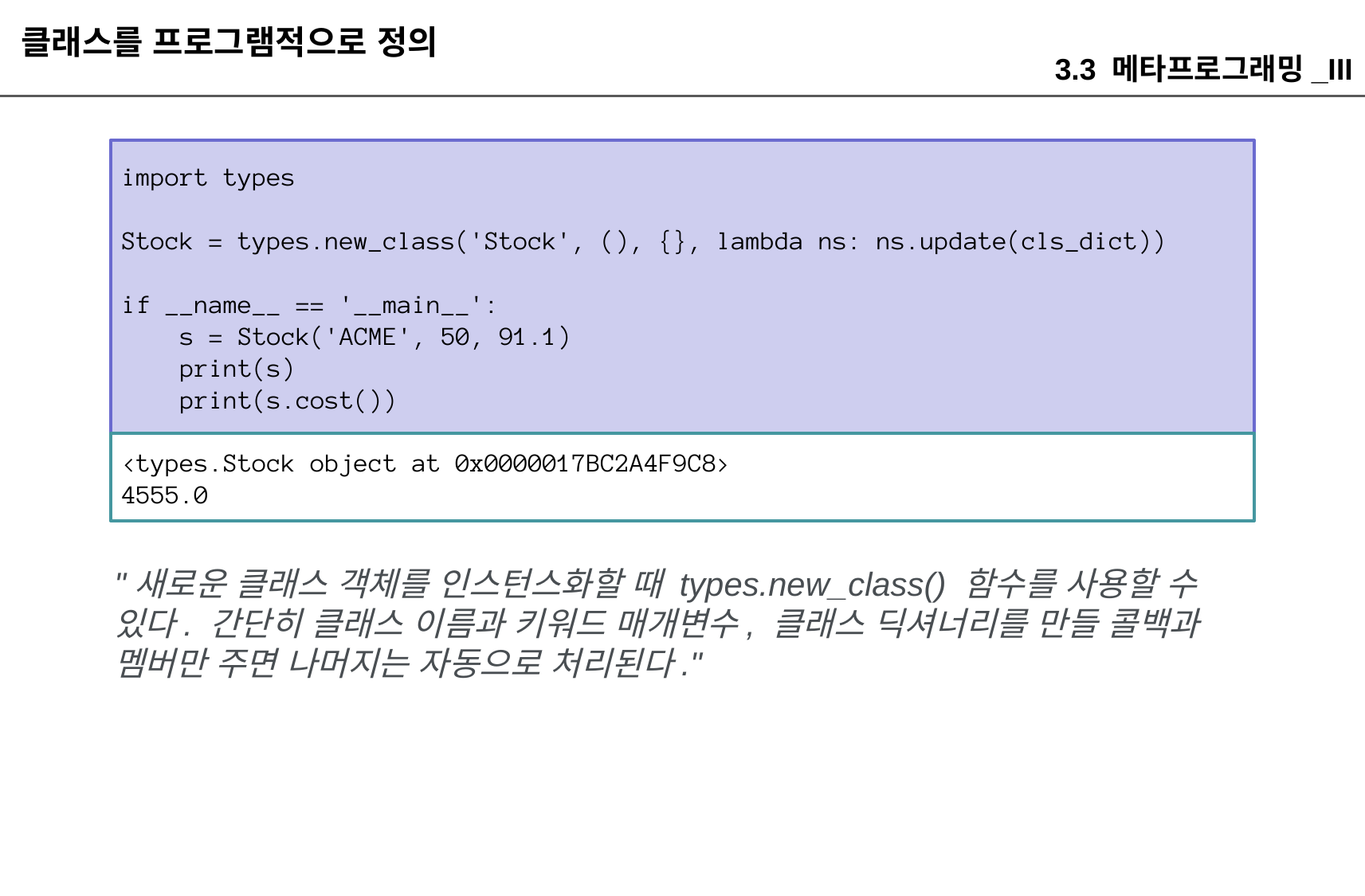

클래스를 프로그램적으로 정의
3.3 메타프로그래밍_III
import types

Stock = types.new_class('Stock', (), {}, lambda ns: ns.update(cls_dict))

if __name__ == '__main__':
    s = Stock('ACME', 50, 91.1)
    print(s)
    print(s.cost())
<types.Stock object at 0x0000017BC2A4F9C8>
4555.0
"새로운 클래스 객체를 인스턴스화할 때 types.new_class() 함수를 사용할 수 있다. 간단히 클래스 이름과 키워드 매개변수, 클래스 딕셔너리를 만들 콜백과 멤버만 주면 나머지는 자동으로 처리된다."